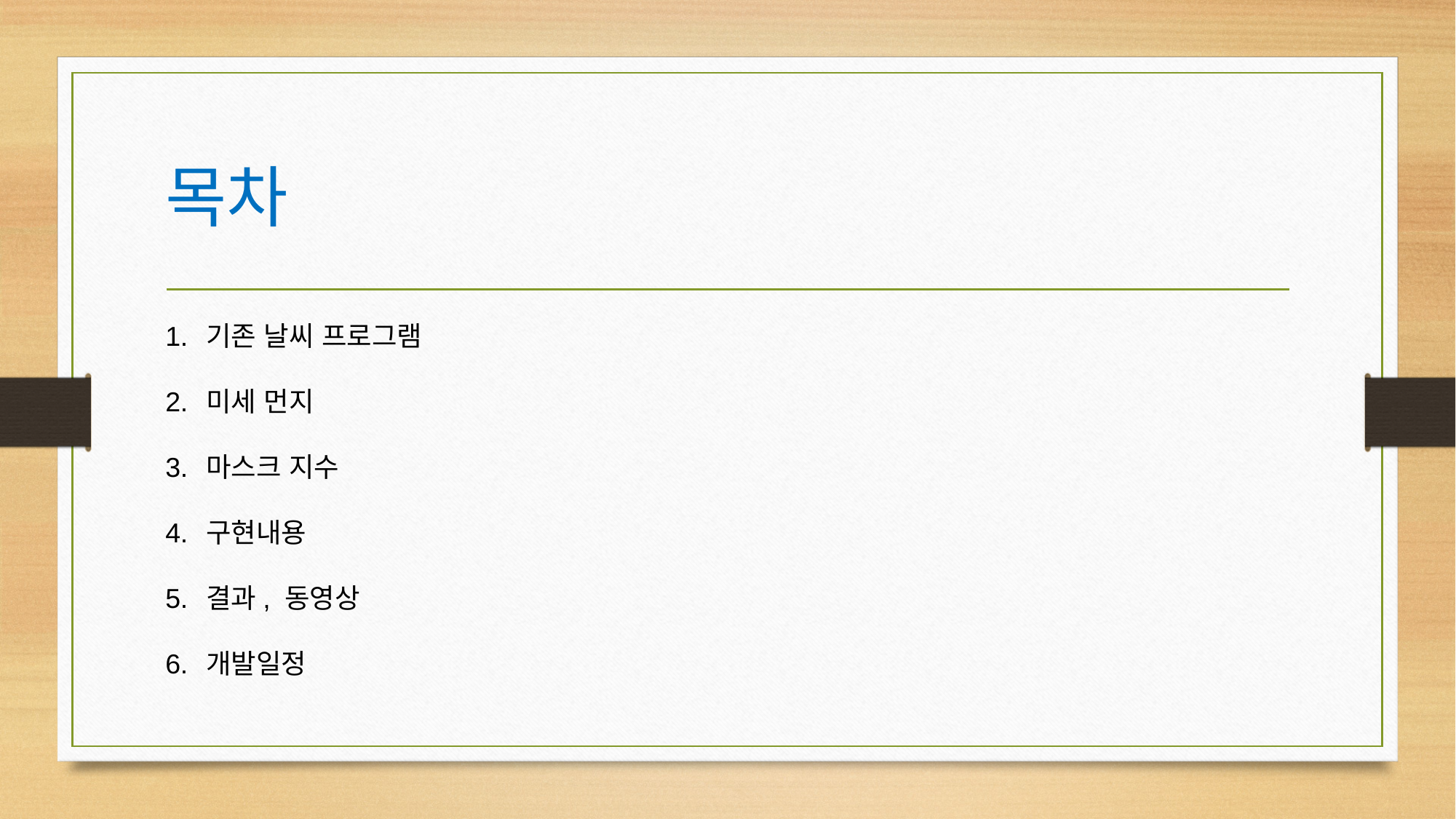

# 목차
기존 날씨 프로그램

미세 먼지

마스크 지수

구현내용

결과, 동영상

개발일정